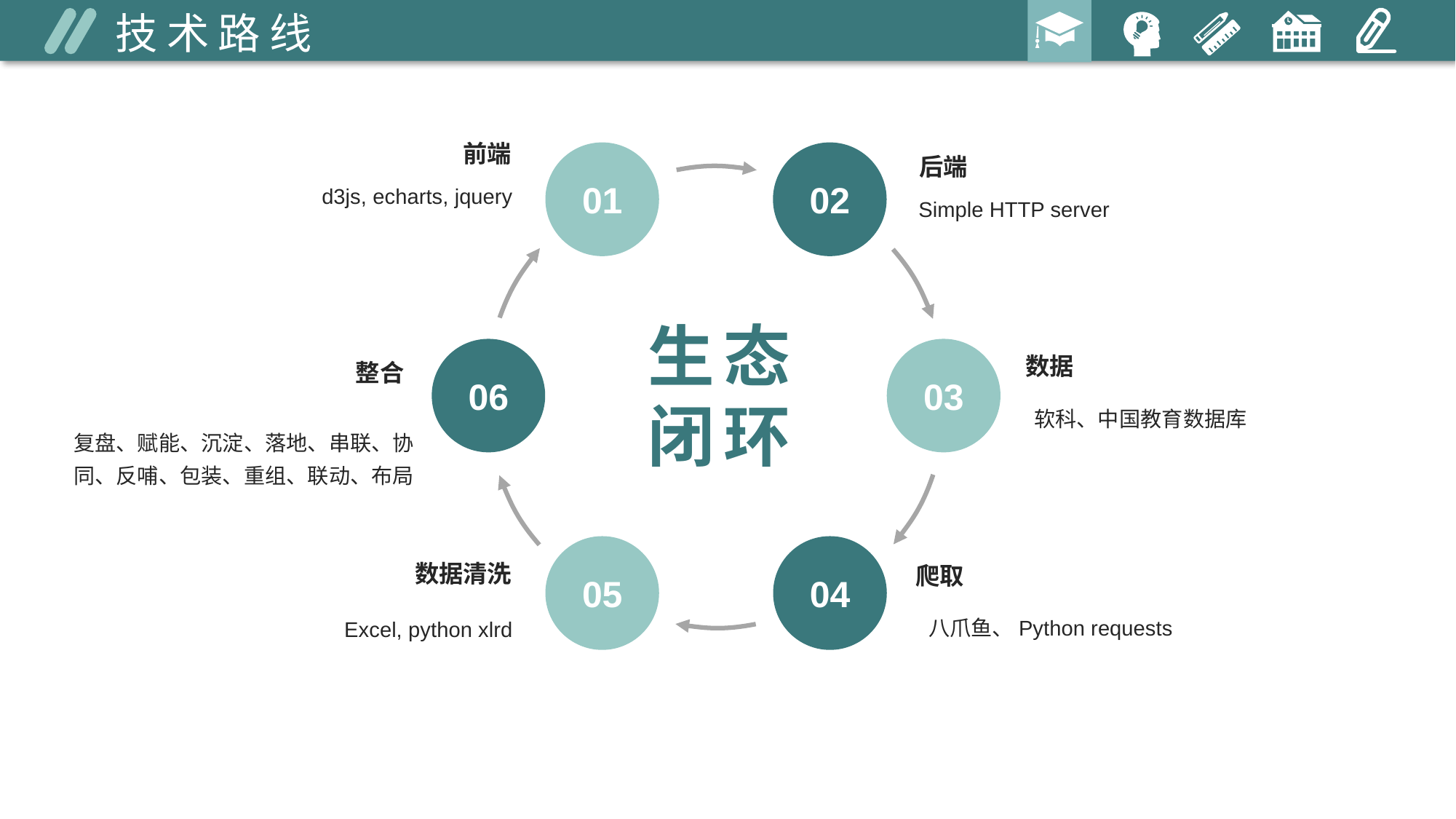

技术路线

前端
01
02
后端

d3js, echarts, jquery
Simple HTTP server
生态闭环
06
03
数据
整合
软科、中国教育数据库
复盘、赋能、沉淀、落地、串联、协同、反哺、包装、重组、联动、布局
05
04
数据清洗
爬取
八爪鱼、Python requests
Excel, python xlrd